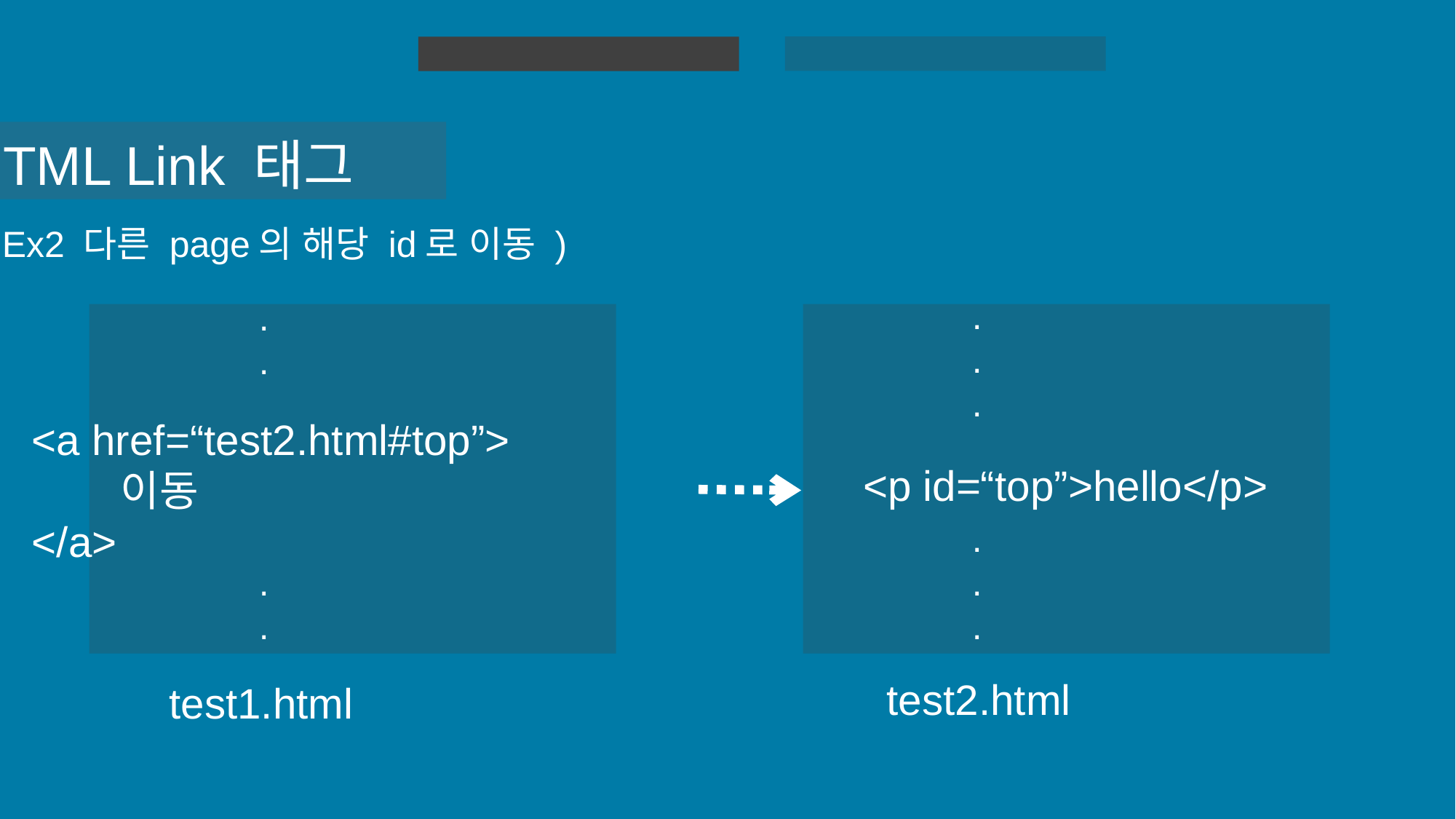

HTML 실습
HTML

HTML Link 태그
Ex2 다른 page의 해당 id로 이동 )
.
.
.
.
.

<a href=“test2.html#top”>
	이동
</a>
<p id=“top”>hello</p>
.
.
.
.
.
test2.html
test1.html